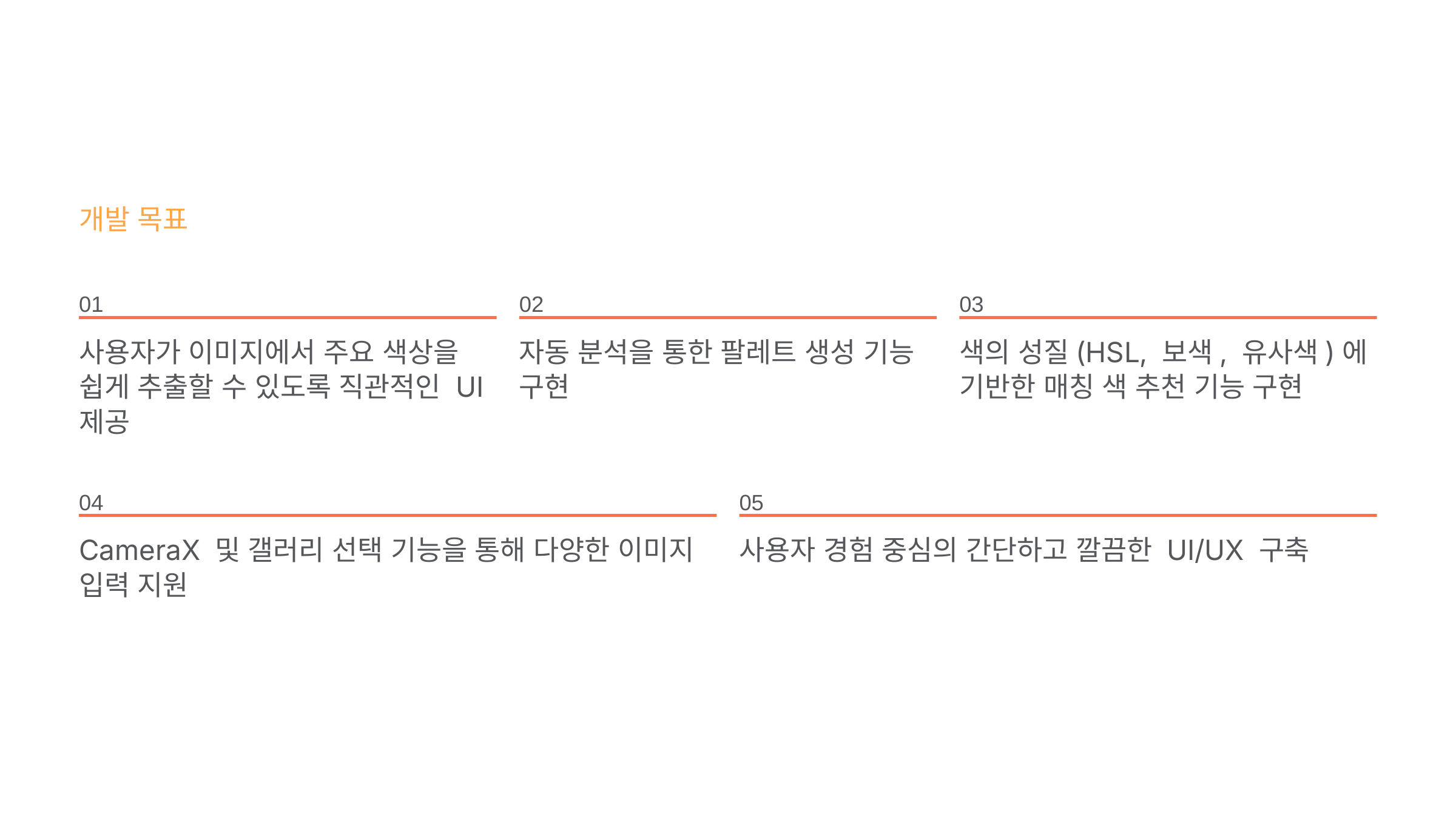

개발 목표
01
02
03

사용자가 이미지에서 주요 색상을 쉽게 추출할 수 있도록 직관적인 UI 제공
자동 분석을 통한 팔레트 생성 기능 구현
색의 성질(HSL, 보색, 유사색)에 기반한 매칭 색 추천 기능 구현
04
05

CameraX 및 갤러리 선택 기능을 통해 다양한 이미지 입력 지원
사용자 경험 중심의 간단하고 깔끔한 UI/UX 구축